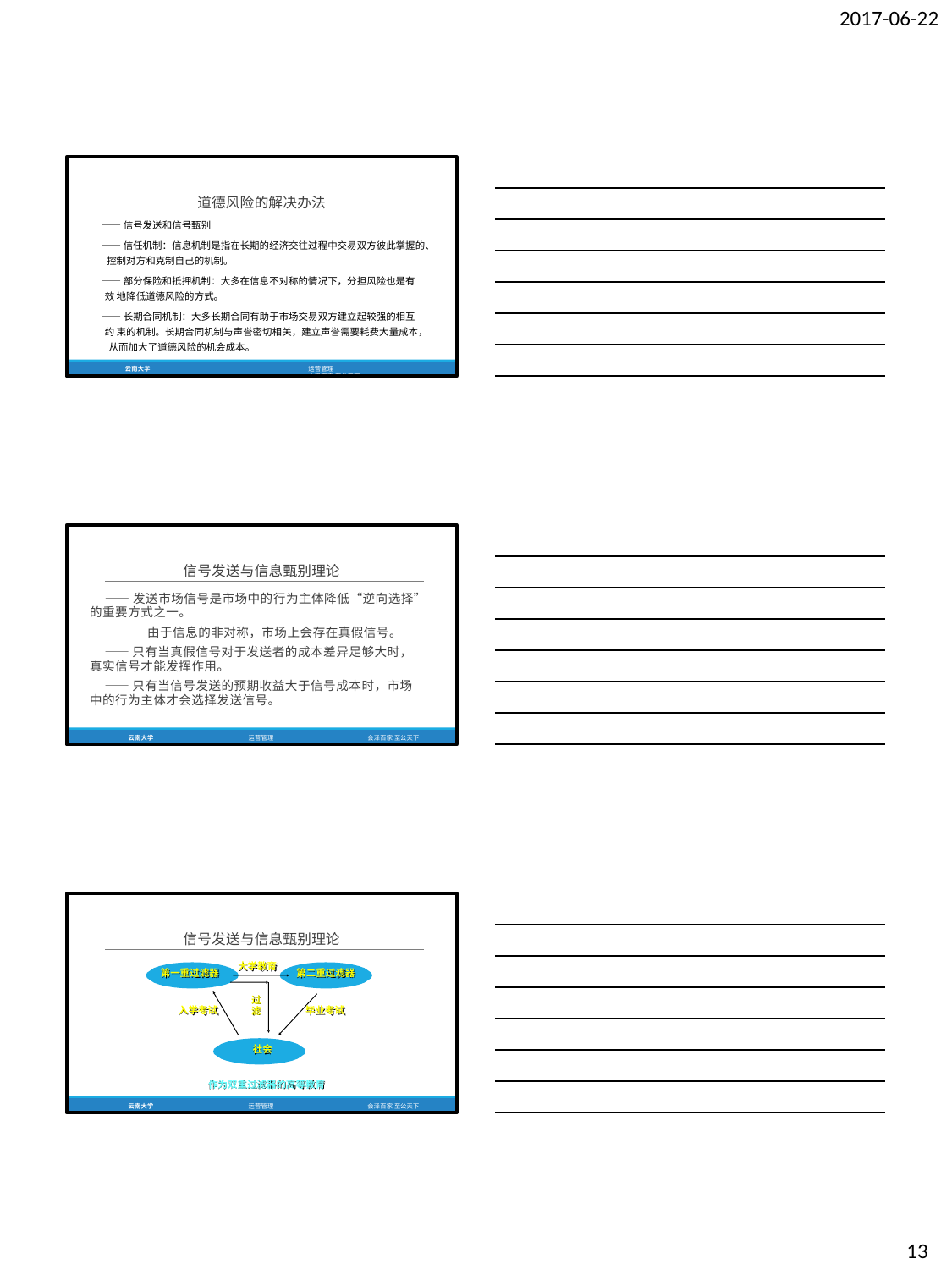

2017-06-22

道德风险的解决办法
——信号发送和信号甄别
——信任机制：信息机制是指在长期的经济交往过程中交易双方彼此掌握的、 控制对方和克制自己的机制。
——部分保险和抵押机制：大多在信息不对称的情况下，分担风险也是有效 地降低道德风险的方式。
——长期合同机制：大多长期合同有助于市场交易双方建立起较强的相互约 束的机制。长期合同机制与声誉密切相关，建立声誉需要耗费大量成本，  从而加大了道德风险的机会成本。

云南大学	运营管理	会泽百家 至公天下

信号发送与信息甄别理论

——发送市场信号是市场中的行为主体降低“逆向选择”  的重要方式之一。
——由于信息的非对称，市场上会存在真假信号。
——只有当真假信号对于发送者的成本差异足够大时， 真实信号才能发挥作用。
——只有当信号发送的预期收益大于信号成本时，市场 中的行为主体才会选择发送信号。

云南大学
运营管理
会泽百家 至公天下

信号发送与信息甄别理论

大学教育

第一重过滤器
第二重过滤器

过 滤

入学考试
毕业考试

社会

作为双重过滤器的高等教育

云南大学
运营管理
会泽百家 至公天下

13